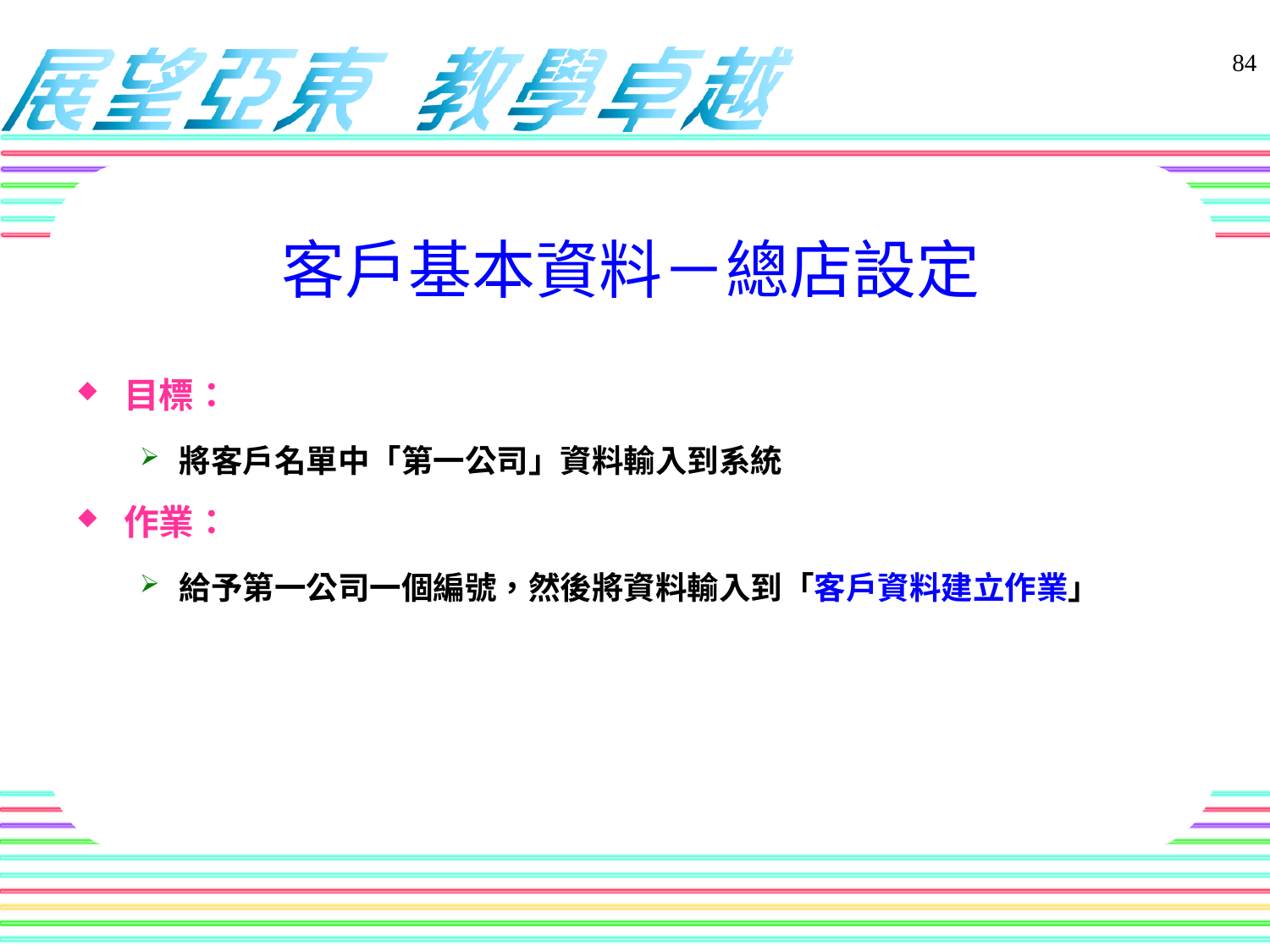

客戶基本資料－總店設定
目標：
將客戶名單中「第一公司」資料輸入到系統
作業：
給予第一公司一個編號，然後將資料輸入到「客戶資料建立作業」
84